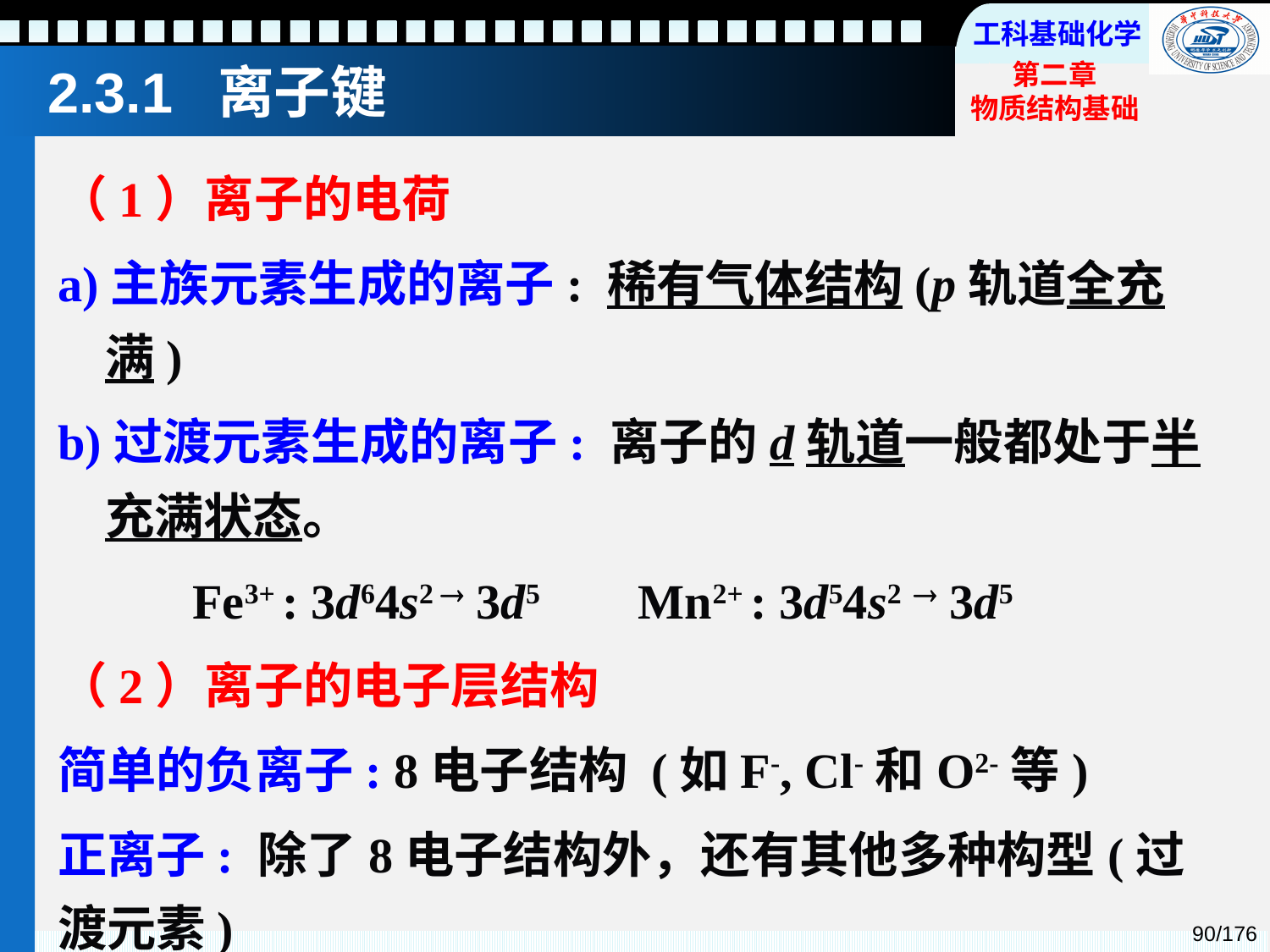

# 2.3.1  离子键
（1）离子的电荷
a)主族元素生成的离子: 稀有气体结构(p轨道全充满)
b)过渡元素生成的离子: 离子的d轨道一般都处于半充满状态。
           Fe3+ : 3d64s2 → 3d5        Mn2+ : 3d54s2 → 3d5
（2）离子的电子层结构
简单的负离子: 8电子结构 (如F-, Cl-和O2-等)
正离子: 除了8电子结构外，还有其他多种构型(过渡元素)